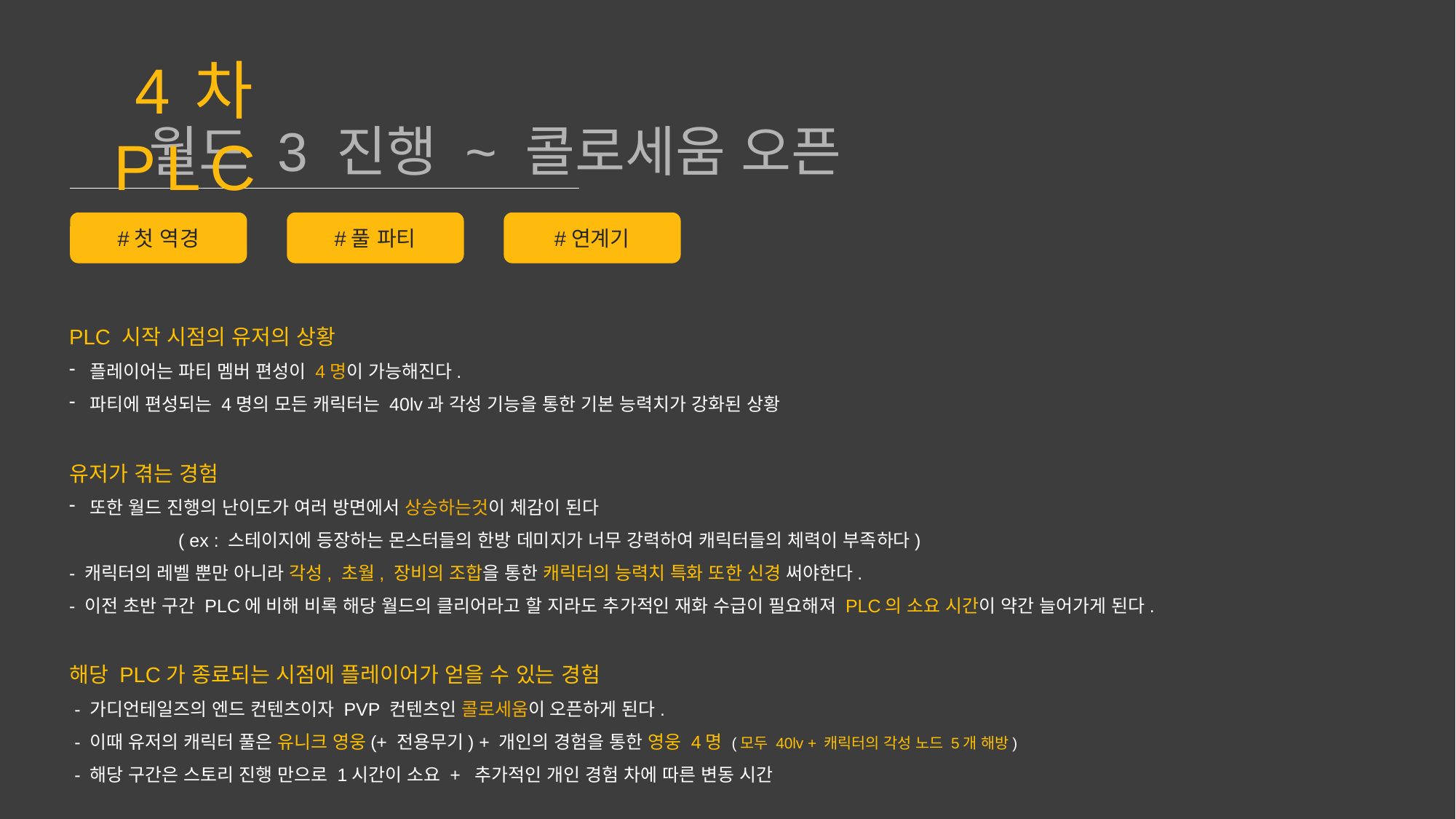

4차 PLC
월드 3 진행 ~ 콜로세움 오픈
#첫 역경
#풀 파티
#연계기
PLC 시작 시점의 유저의 상황
플레이어는 파티 멤버 편성이 4명이 가능해진다.
파티에 편성되는 4명의 모든 캐릭터는 40lv과 각성 기능을 통한 기본 능력치가 강화된 상황

유저가 겪는 경험
또한 월드 진행의 난이도가 여러 방면에서 상승하는것이 체감이 된다
	( ex : 스테이지에 등장하는 몬스터들의 한방 데미지가 너무 강력하여 캐릭터들의 체력이 부족하다)
- 캐릭터의 레벨 뿐만 아니라 각성, 초월, 장비의 조합을 통한 캐릭터의 능력치 특화 또한 신경 써야한다.
- 이전 초반 구간 PLC에 비해 비록 해당 월드의 클리어라고 할 지라도 추가적인 재화 수급이 필요해져 PLC의 소요 시간이 약간 늘어가게 된다.

해당 PLC가 종료되는 시점에 플레이어가 얻을 수 있는 경험
 - 가디언테일즈의 엔드 컨텐츠이자 PVP 컨텐츠인 콜로세움이 오픈하게 된다.
 - 이때 유저의 캐릭터 풀은 유니크 영웅(+ 전용무기) + 개인의 경험을 통한 영웅 4명 (모두 40lv + 캐릭터의 각성 노드 5개 해방)
 - 해당 구간은 스토리 진행 만으로 1시간이 소요 +  추가적인 개인 경험 차에 따른 변동 시간